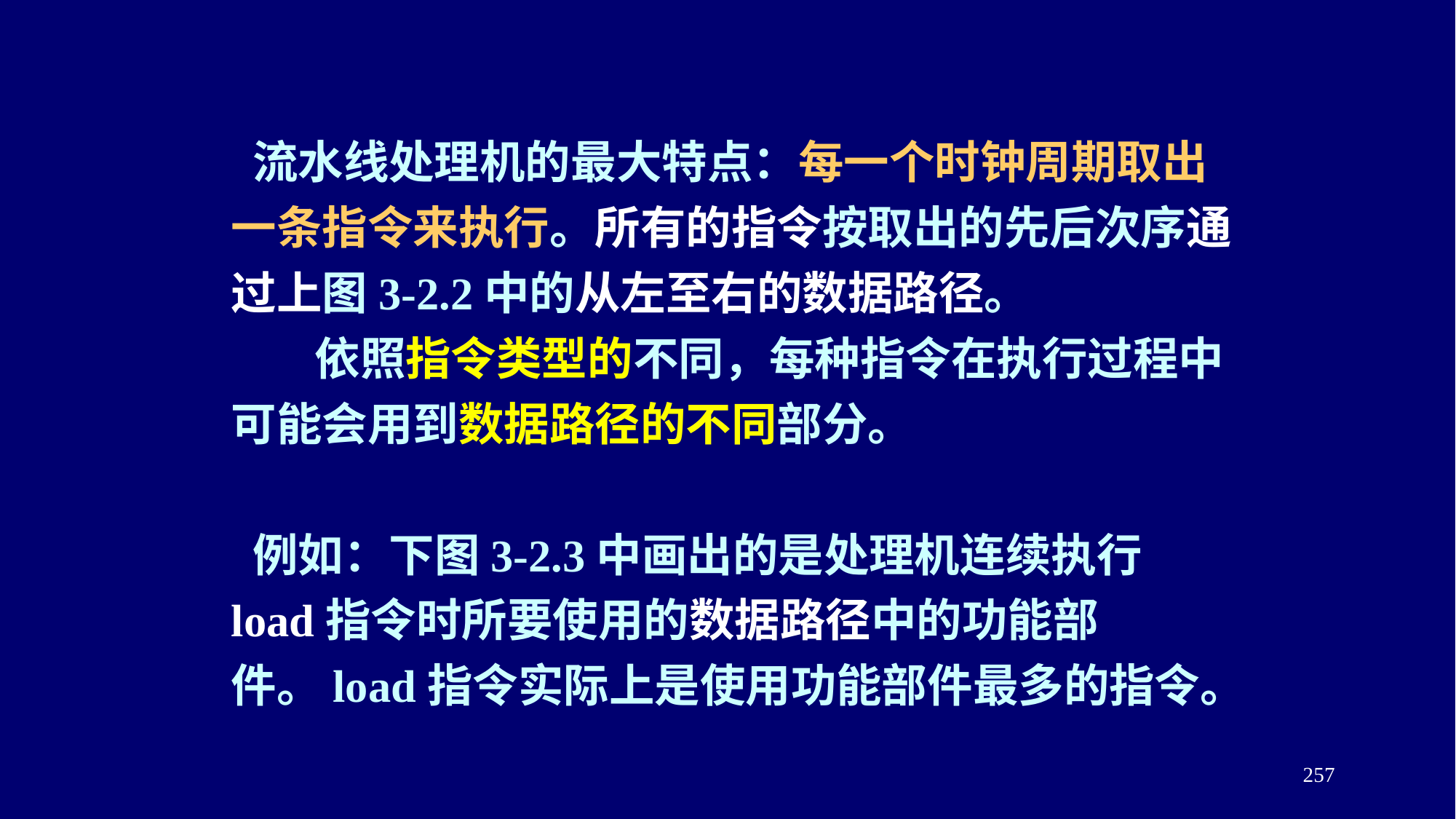

流水线处理机的最大特点：每一个时钟周期取出一条指令来执行。所有的指令按取出的先后次序通过上图3-2.2中的从左至右的数据路径。
       依照指令类型的不同，每种指令在执行过程中可能会用到数据路径的不同部分。

 例如：下图3-2.3中画出的是处理机连续执行load指令时所要使用的数据路径中的功能部件。load指令实际上是使用功能部件最多的指令。
257